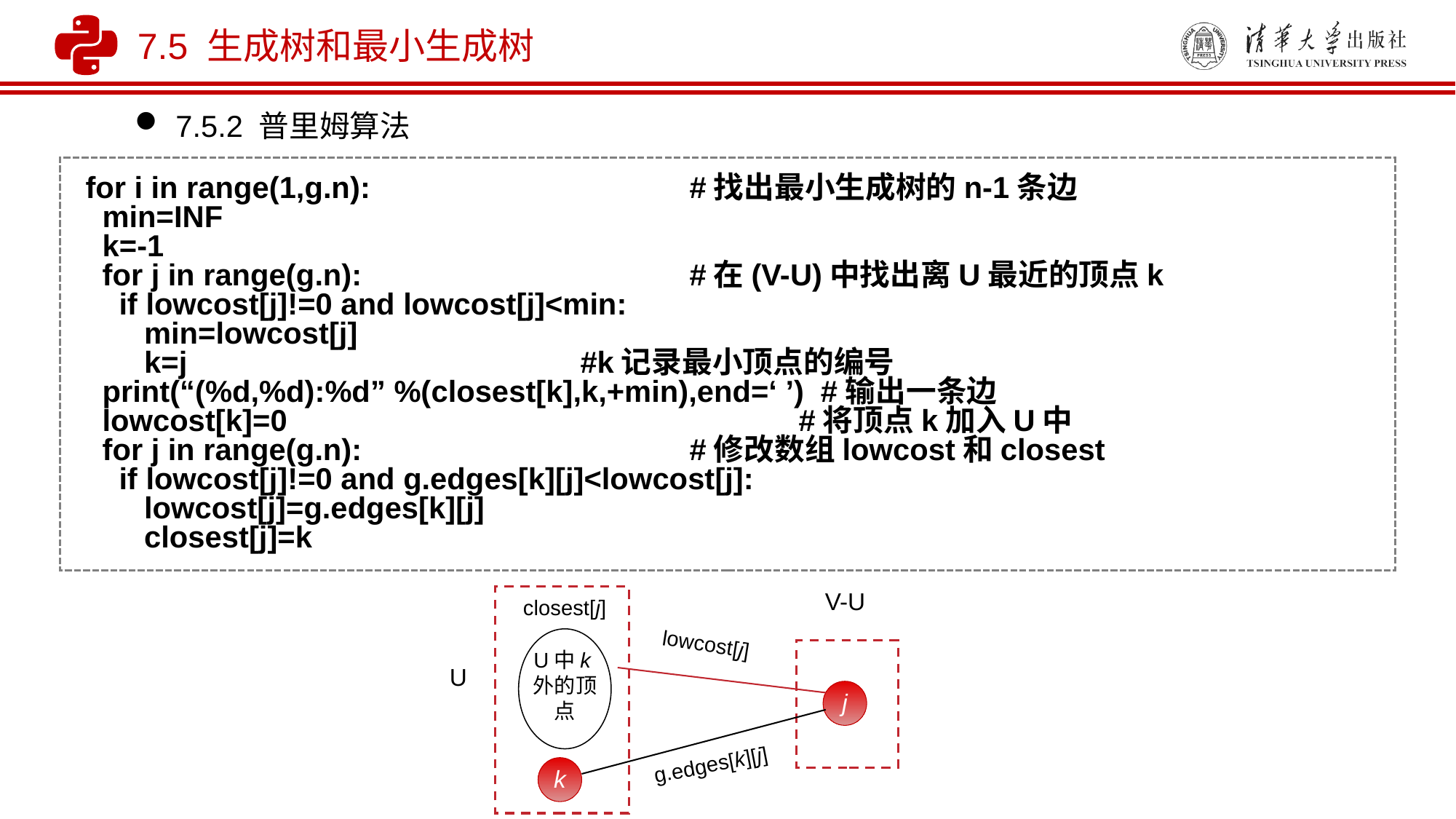

7.5 生成树和最小生成树
7.5.2 普里姆算法
for i in range(1,g.n):   		                    #找出最小生成树的n-1条边
  min=INF
  k=-1
  for j in range(g.n):		                    #在(V-U)中找出离U最近的顶点k
    if lowcost[j]!=0 and lowcost[j]<min:
       min=lowcost[j]
       k=j	        		                    #k记录最小顶点的编号
  print(“(%d,%d):%d” %(closest[k],k,+min),end=‘ ’)  #输出一条边
  lowcost[k]=0		   		                    #将顶点k加入U中
  for j in range(g.n):		                    #修改数组lowcost和closest
    if lowcost[j]!=0 and g.edges[k][j]<lowcost[j]:
       lowcost[j]=g.edges[k][j]
       closest[j]=k

V-U
closest[j]
U中k外的顶点
lowcost[j]

U

j

g.edges[k][j]
k